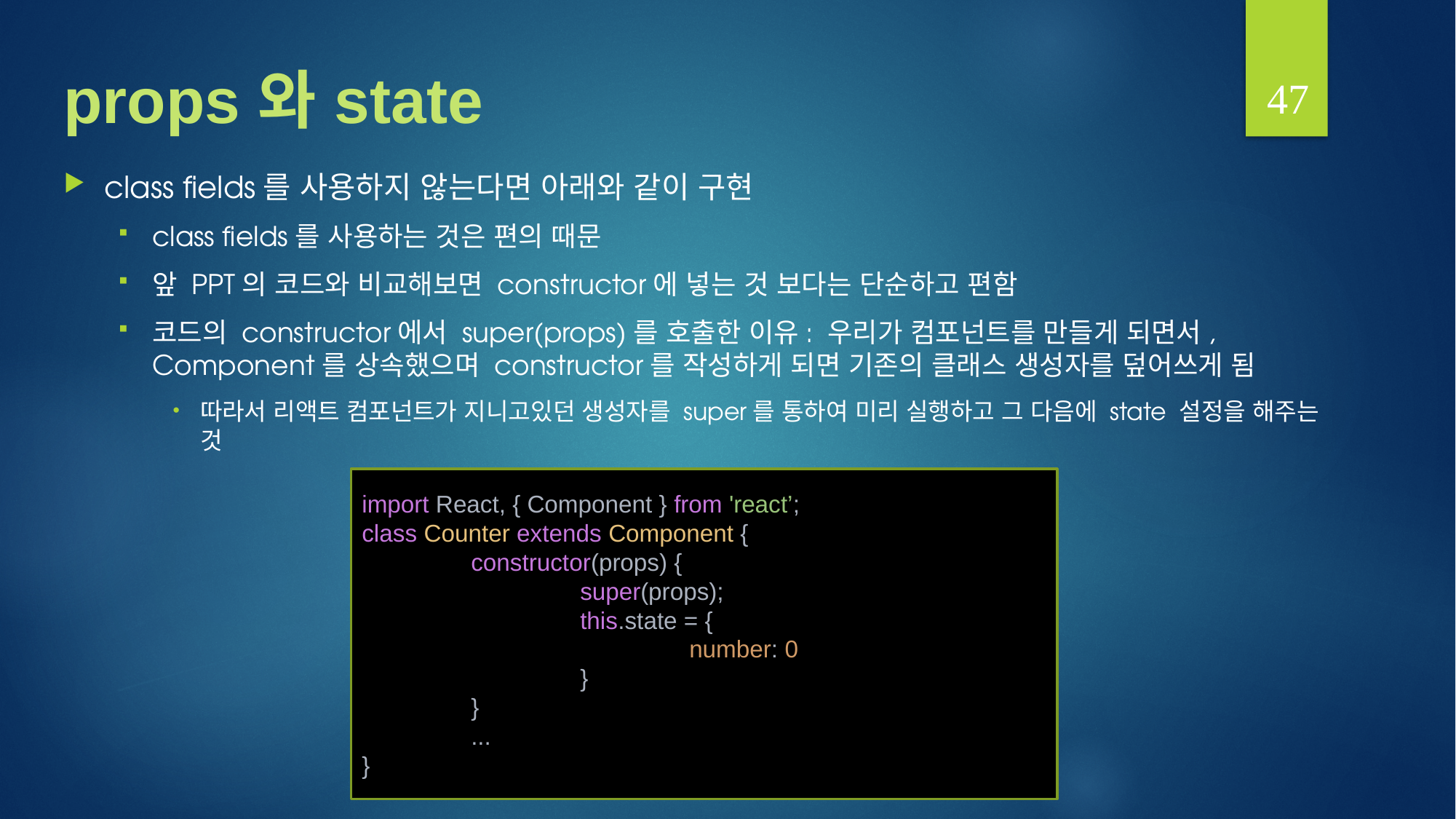

47
# props 와 state
class fields를 사용하지 않는다면 아래와 같이 구현
class fields를 사용하는 것은 편의 때문
앞 PPT의 코드와 비교해보면 constructor에 넣는 것 보다는 단순하고 편함
코드의 constructor에서 super(props)를 호출한 이유: 우리가 컴포넌트를 만들게 되면서, Component를 상속했으며 constructor를 작성하게 되면 기존의 클래스 생성자를 덮어쓰게 됨
따라서 리액트 컴포넌트가 지니고있던 생성자를 super를 통하여 미리 실행하고 그 다음에 state 설정을 해주는 것

import React, { Component } from 'react’;
class Counter extends Component {
	constructor(props) {
		super(props);
		this.state = {
			number: 0
		}
	}
 	...
}